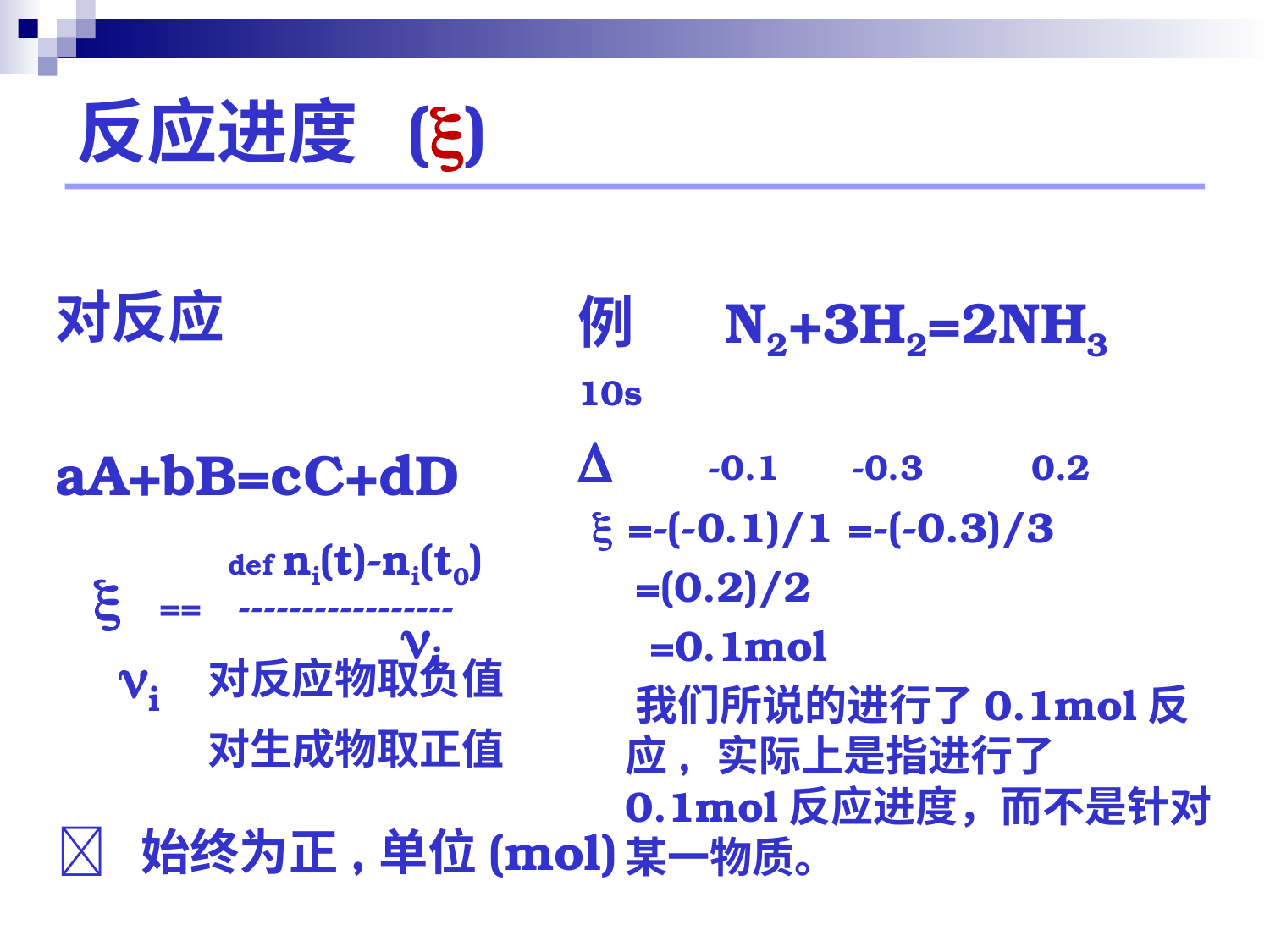

# 反应进度  (ξ)

对反应

aA+bB=cC+dD
         def ni(t)-ni(t0)
  ξ  ==   -----------------
                  νi

例      N2+3H2=2NH3
10s
Δ     -0.1      -0.3         0.2
 ξ =-(-0.1)/1 =-(-0.3)/3
    =(0.2)/2
     =0.1mol
     我们所说的进行了0.1mol反应, 实际上是指进行了0.1mol反应进度，而不是针对某一物质。

νi
对反应物取负值
对生成物取正值
ξ  始终为正,单位(mol)